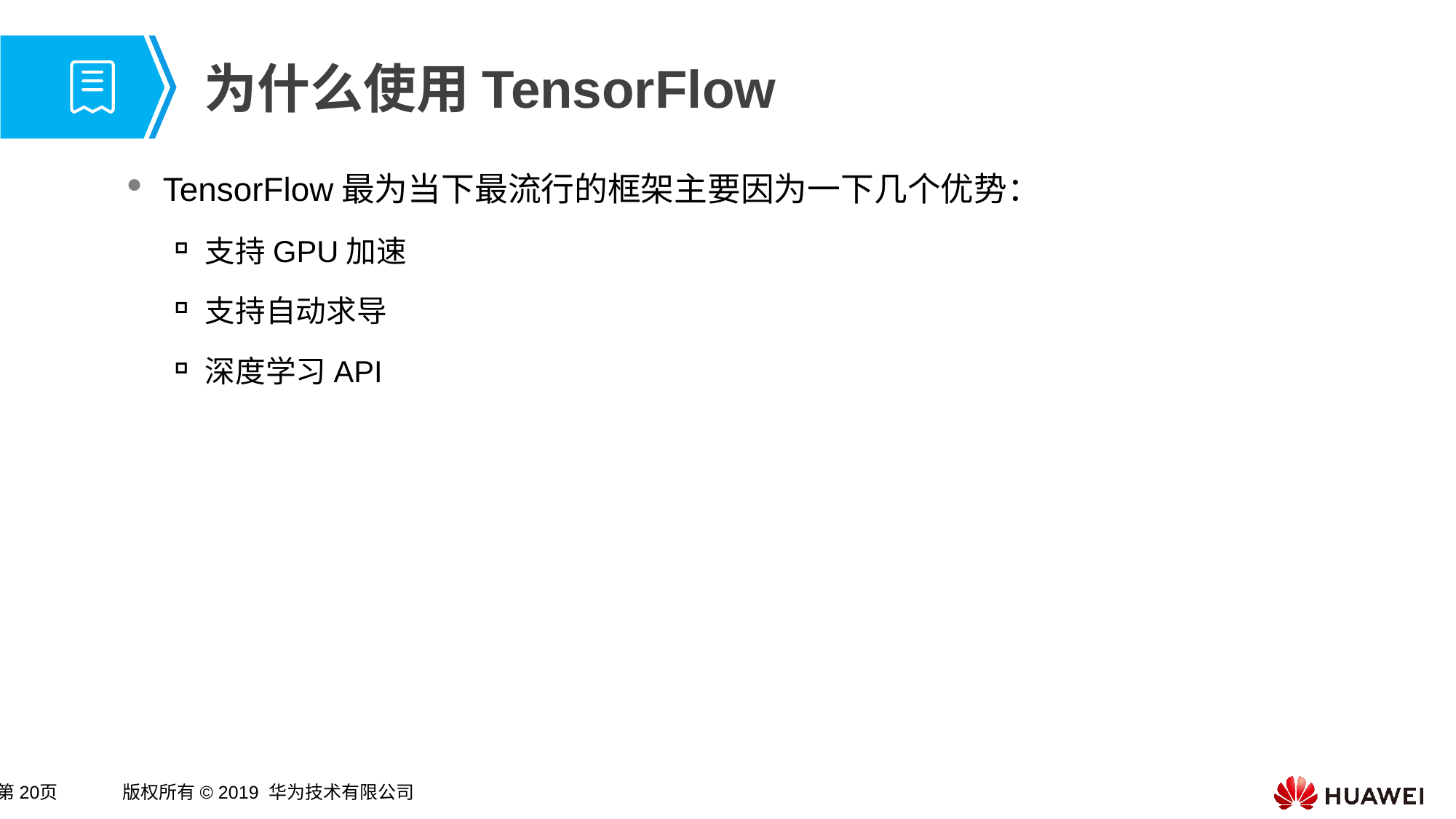

# 为什么使用TensorFlow
TensorFlow最为当下最流行的框架主要因为一下几个优势：
支持GPU加速
支持自动求导
深度学习API